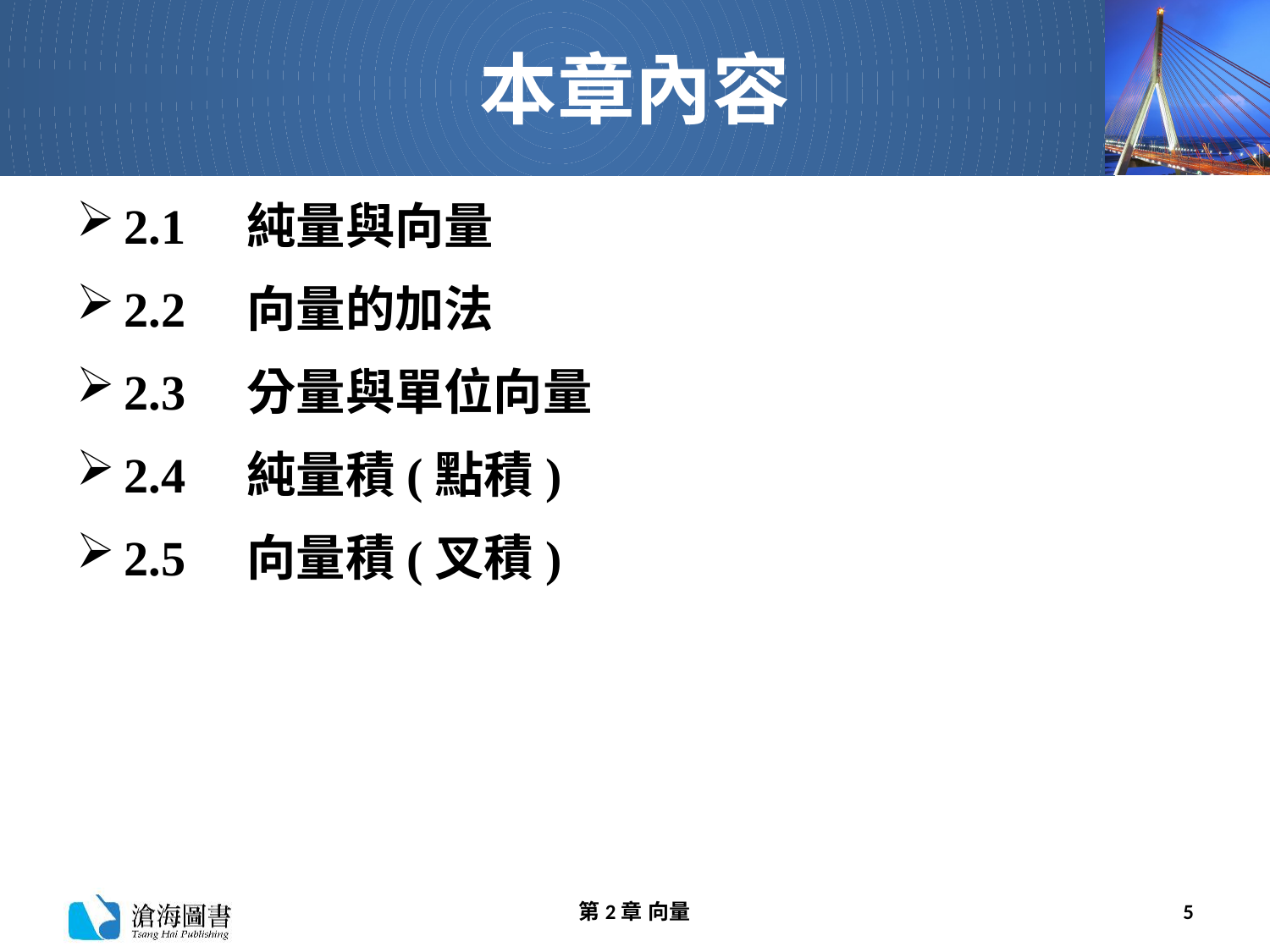

# 本章內容
2.1　純量與向量
2.2　向量的加法
2.3　分量與單位向量
2.4　純量積(點積)
2.5　向量積(叉積)

第2章 向量
5